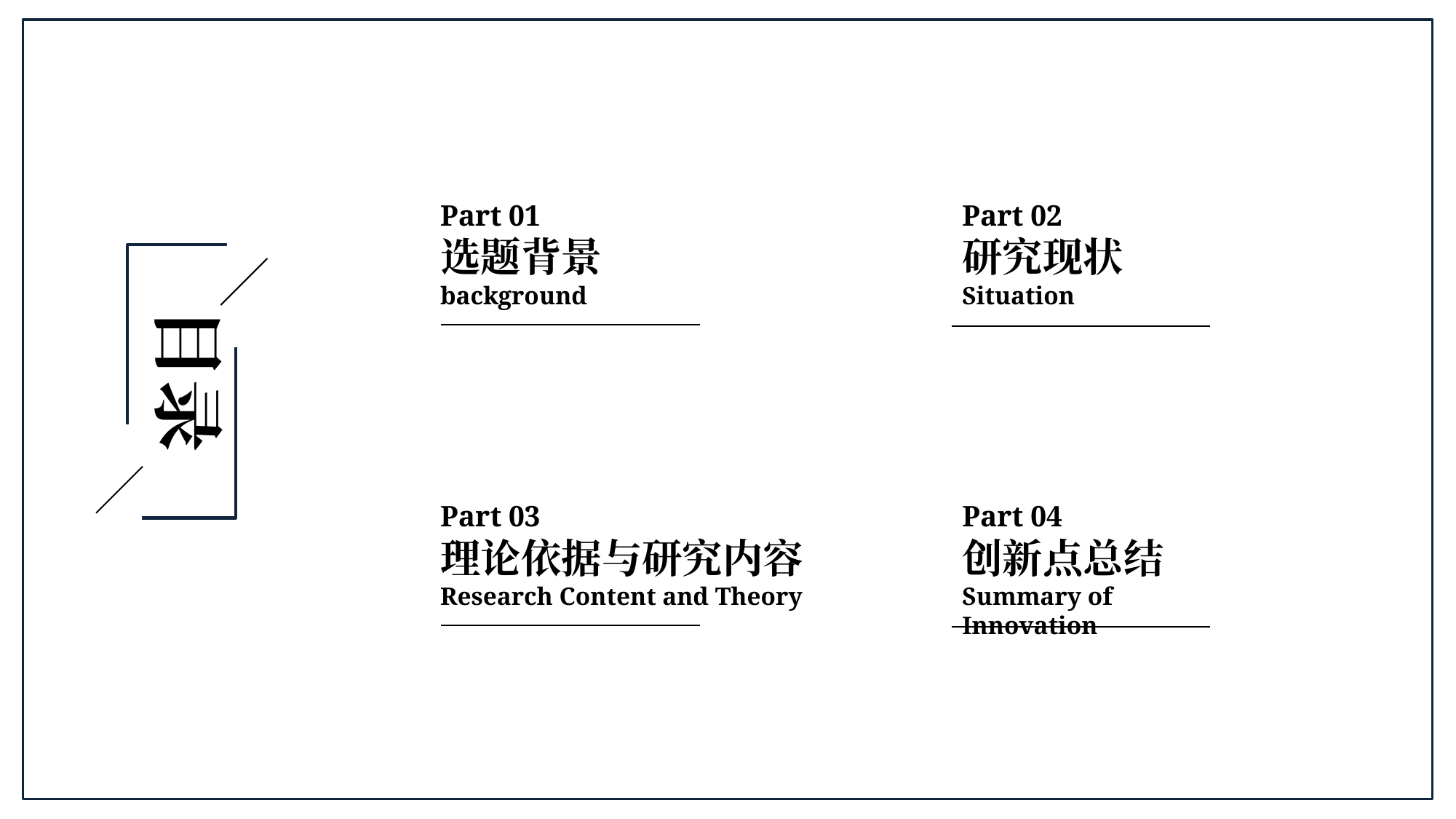

Part 01
选题背景
background
Part 02
研究现状
Situation

目录
Part 04
创新点总结
Summary of Innovation
Part 03
理论依据与研究内容
Research Content and Theory